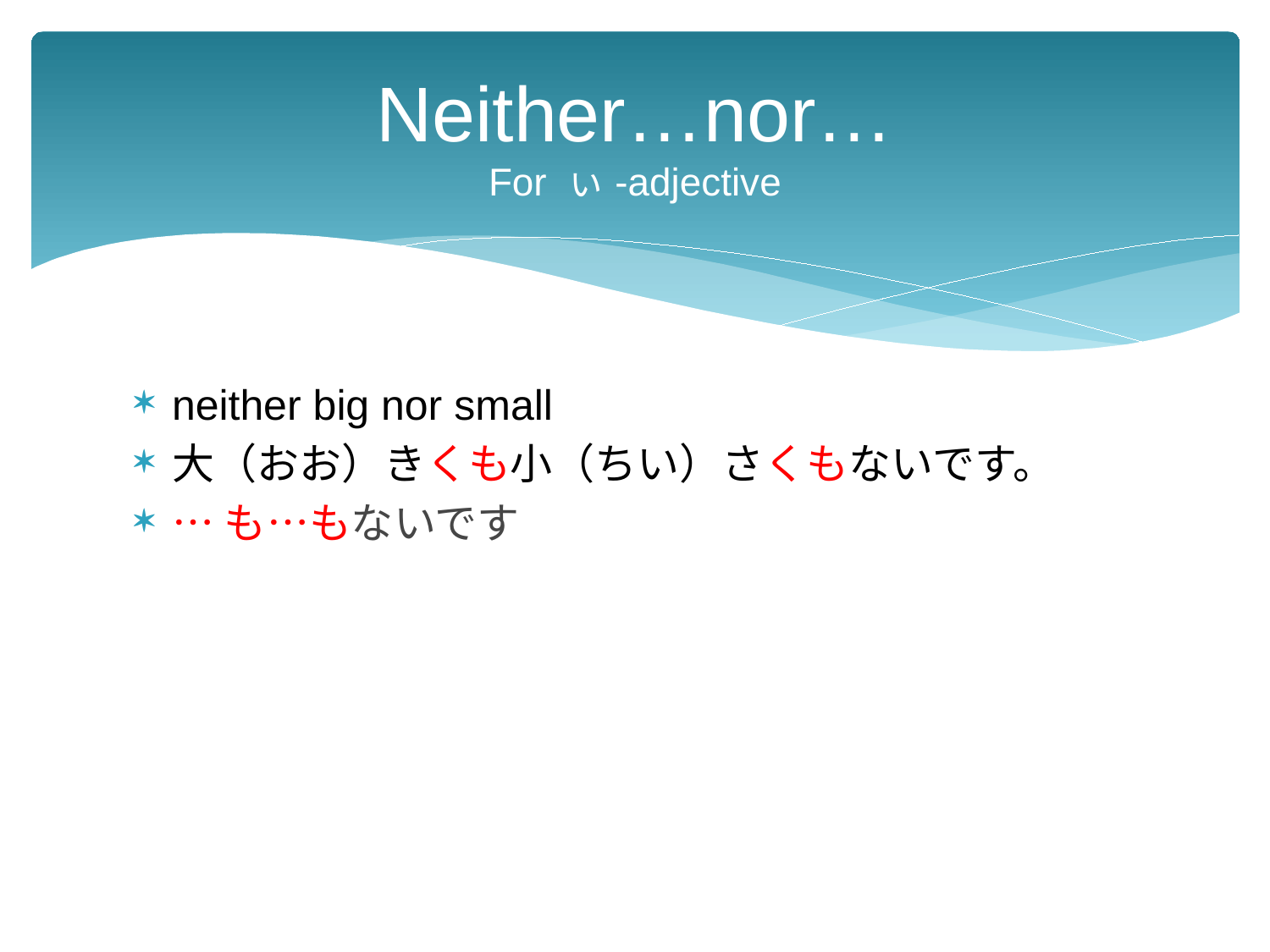

# Neither…nor… For ぃ-adjective
neither big nor small
大（おお）きくも小（ちい）さくもないです。
…も…もないです